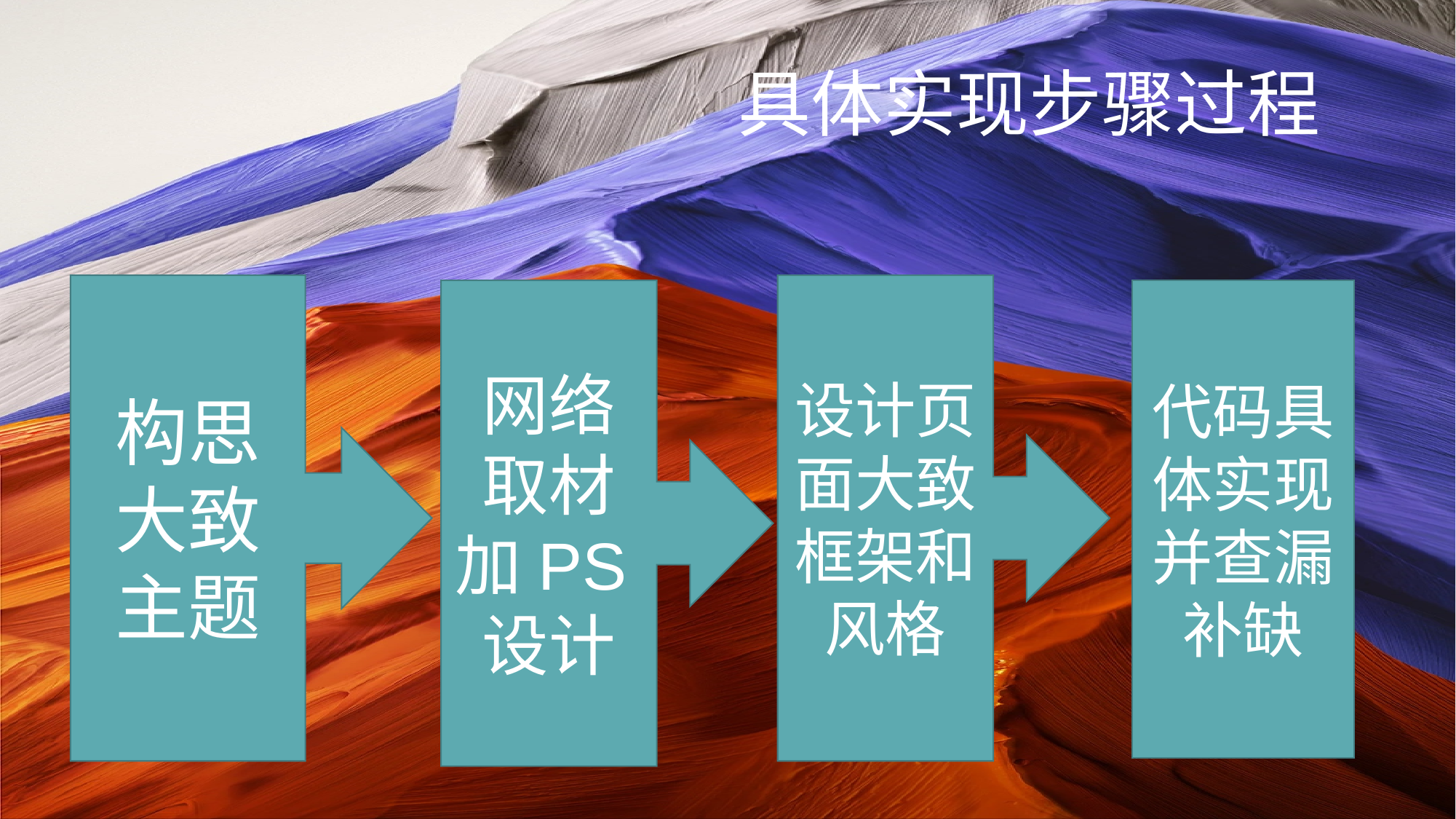

具体实现步骤过程
构思
大致
主题
设计页面大致框架和风格
网络取材加PS设计
代码具体实现并查漏补缺